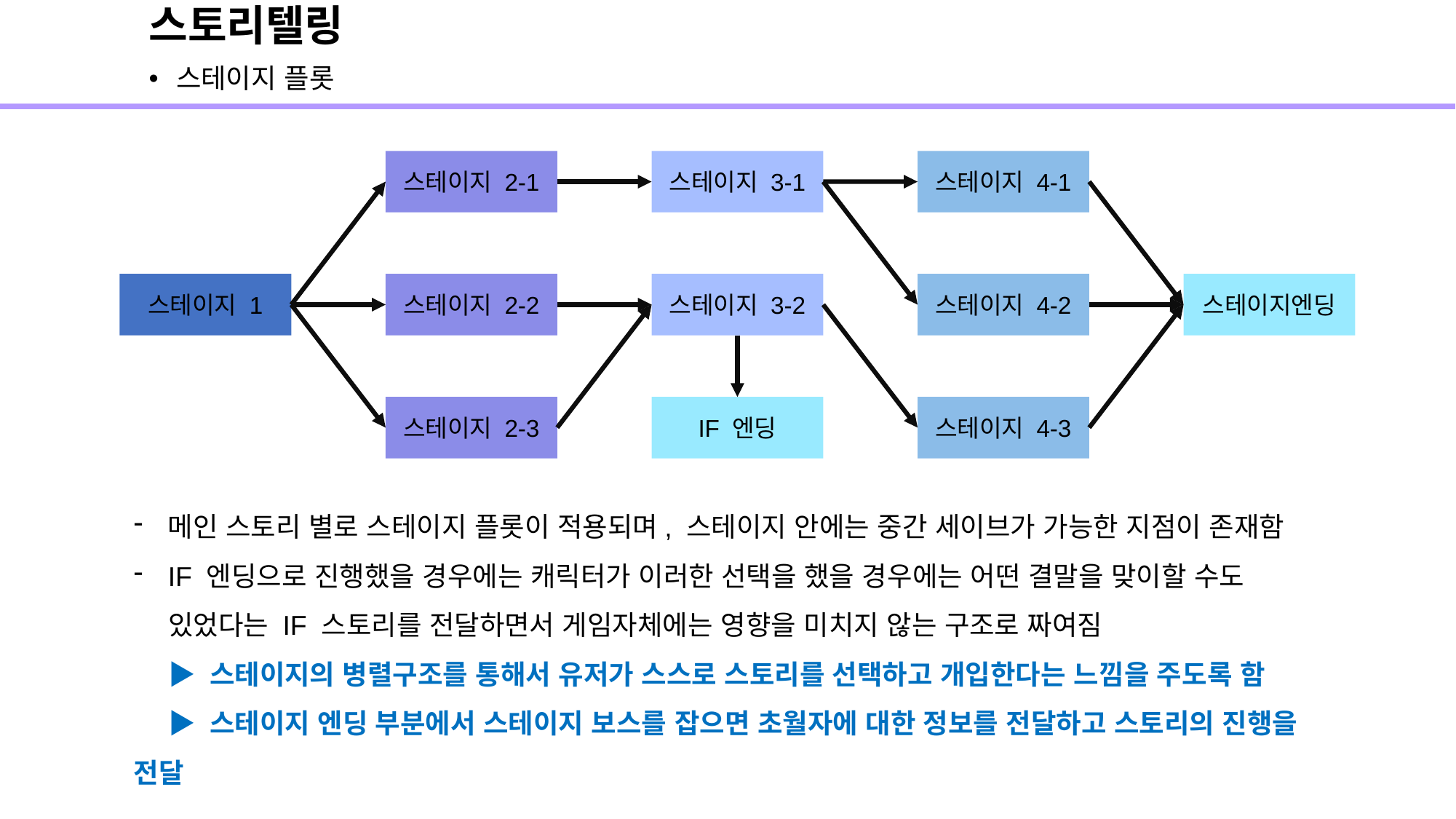

# 스토리텔링
스테이지 플롯
스테이지 2-1
스테이지 3-1
스테이지 4-1
스테이지 1
스테이지 2-2
스테이지 3-2
스테이지 4-2
스테이지엔딩
스테이지 2-3
IF 엔딩
스테이지 4-3
메인 스토리 별로 스테이지 플롯이 적용되며, 스테이지 안에는 중간 세이브가 가능한 지점이 존재함
IF 엔딩으로 진행했을 경우에는 캐릭터가 이러한 선택을 했을 경우에는 어떤 결말을 맞이할 수도
있었다는 IF 스토리를 전달하면서 게임자체에는 영향을 미치지 않는 구조로 짜여짐
▶ 스테이지의 병렬구조를 통해서 유저가 스스로 스토리를 선택하고 개입한다는 느낌을 주도록 함
▶ 스테이지 엔딩 부분에서 스테이지 보스를 잡으면 초월자에 대한 정보를 전달하고 스토리의 진행을 전달